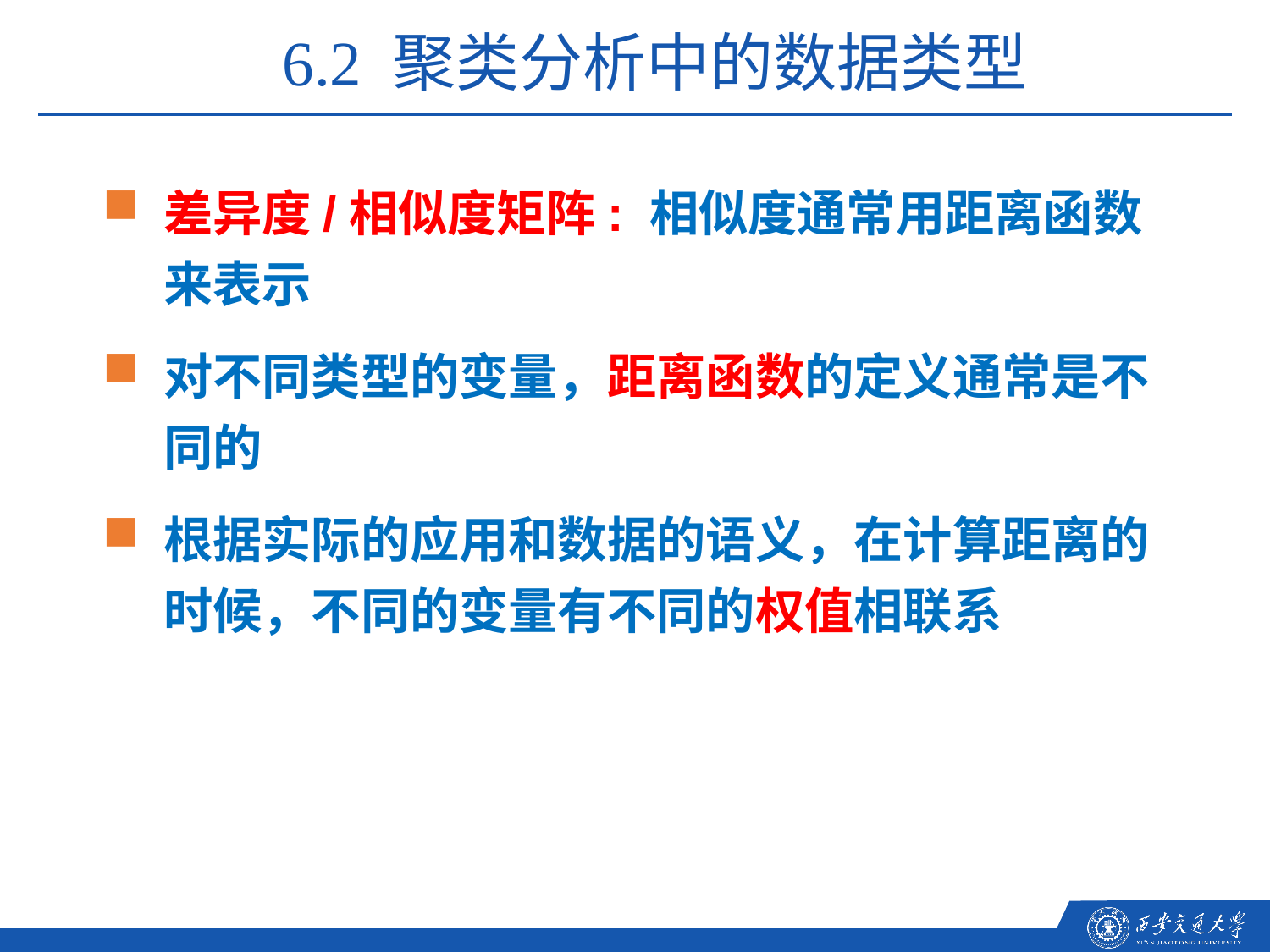

6.2 聚类分析中的数据类型
差异度/相似度矩阵: 相似度通常用距离函数来表示
对不同类型的变量，距离函数的定义通常是不同的
根据实际的应用和数据的语义，在计算距离的时候，不同的变量有不同的权值相联系